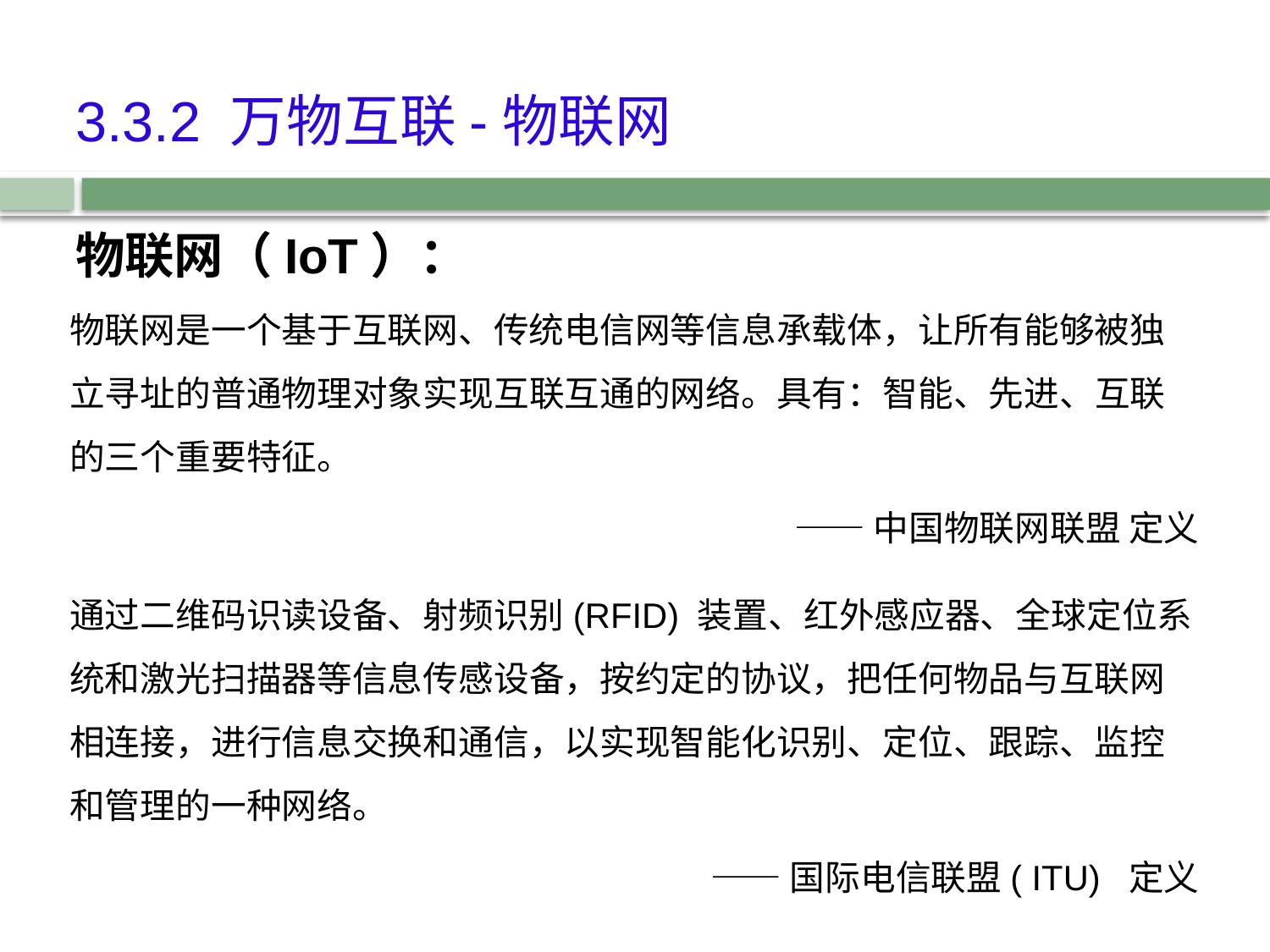

# 3.3.2 万物互联-物联网

物联网（IoT）：
物联网是一个基于互联网、传统电信网等信息承载体，让所有能够被独立寻址的普通物理对象实现互联互通的网络。具有：智能、先进、互联的三个重要特征。
——中国物联网联盟 定义
通过二维码识读设备、射频识别(RFID) 装置、红外感应器、全球定位系统和激光扫描器等信息传感设备，按约定的协议，把任何物品与互联网相连接，进行信息交换和通信，以实现智能化识别、定位、跟踪、监控和管理的一种网络。
——国际电信联盟( ITU)  定义